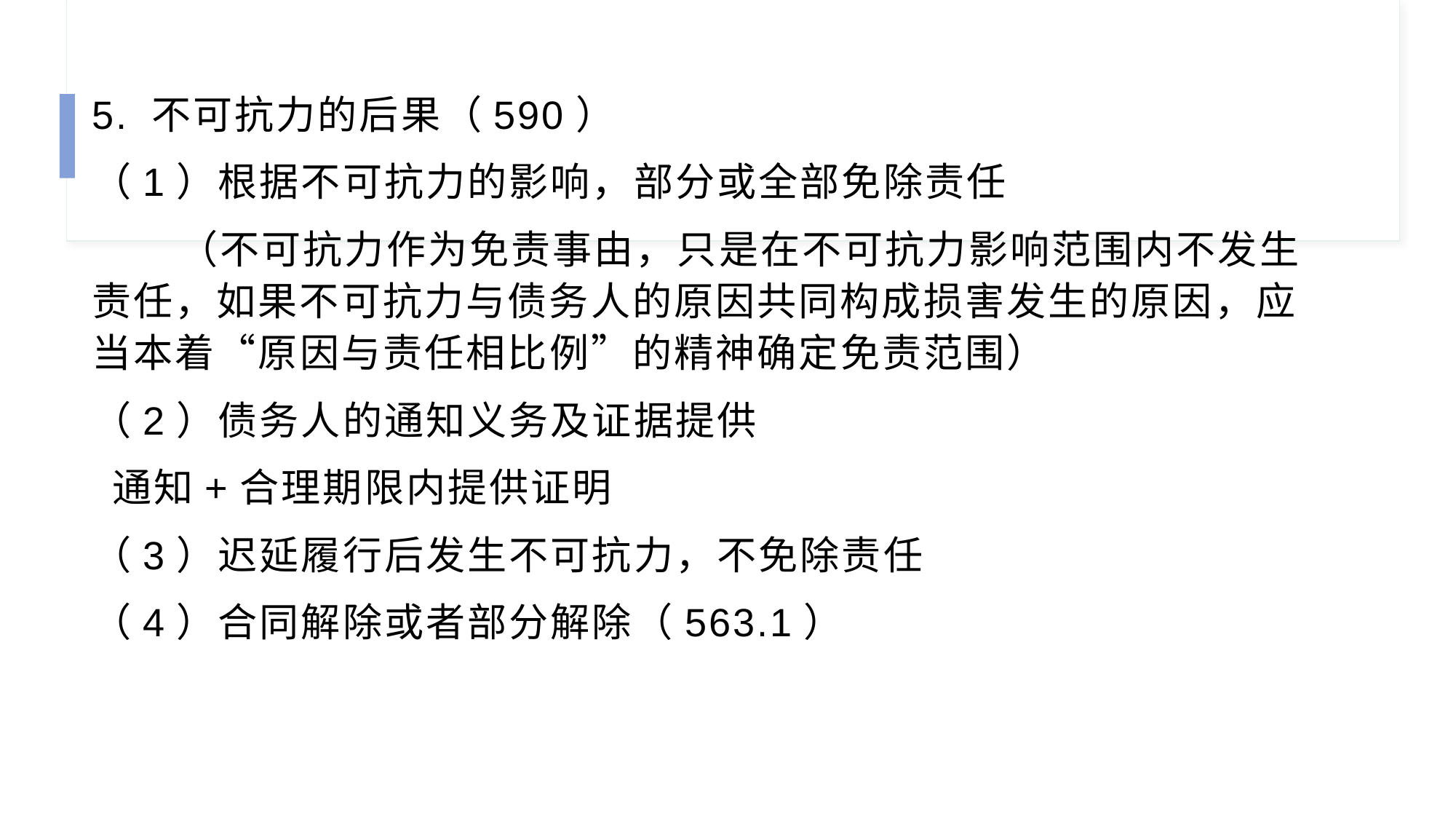

5. 不可抗力的后果（590）
（1）根据不可抗力的影响，部分或全部免除责任
       （不可抗力作为免责事由，只是在不可抗力影响范围内不发生责任，如果不可抗力与债务人的原因共同构成损害发生的原因，应当本着“原因与责任相比例”的精神确定免责范围）
（2）债务人的通知义务及证据提供
 通知+合理期限内提供证明
（3）迟延履行后发生不可抗力，不免除责任
（4）合同解除或者部分解除（563.1）